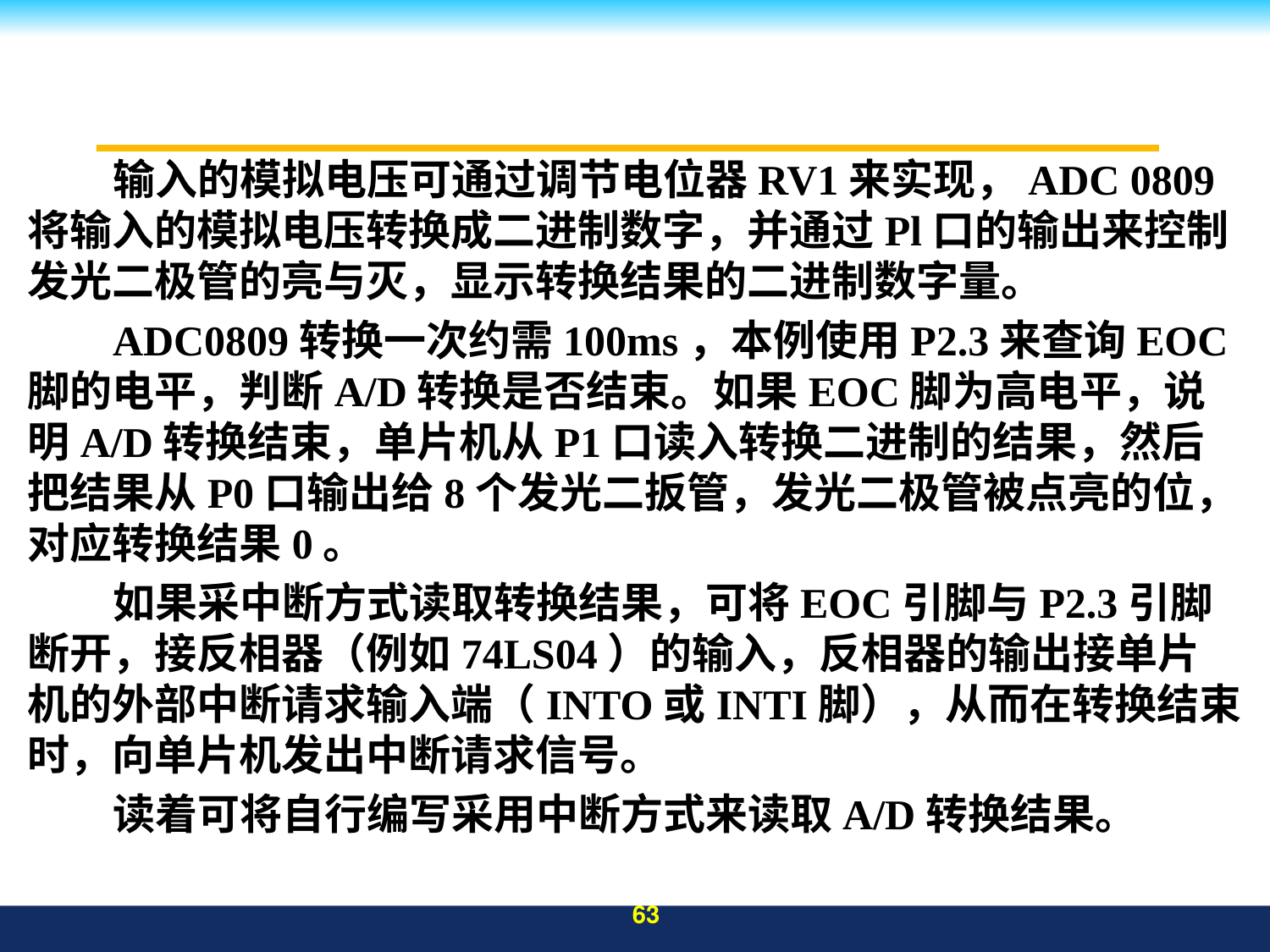

#
输入的模拟电压可通过调节电位器RV1来实现，ADC 0809将输入的模拟电压转换成二进制数字，并通过Pl口的输出来控制发光二极管的亮与灭，显示转换结果的二进制数字量。
ADC0809转换一次约需100ms，本例使用P2.3来查询EOC脚的电平，判断A/D转换是否结束。如果EOC脚为高电平，说明A/D转换结束，单片机从P1口读入转换二进制的结果，然后把结果从P0口输出给8个发光二扳管，发光二极管被点亮的位，对应转换结果0。
如果采中断方式读取转换结果，可将EOC引脚与P2.3引脚断开，接反相器（例如74LS04）的输入，反相器的输出接单片机的外部中断请求输入端（INTO或INTI脚），从而在转换结束时，向单片机发出中断请求信号。
读着可将自行编写采用中断方式来读取A/D转换结果。

63